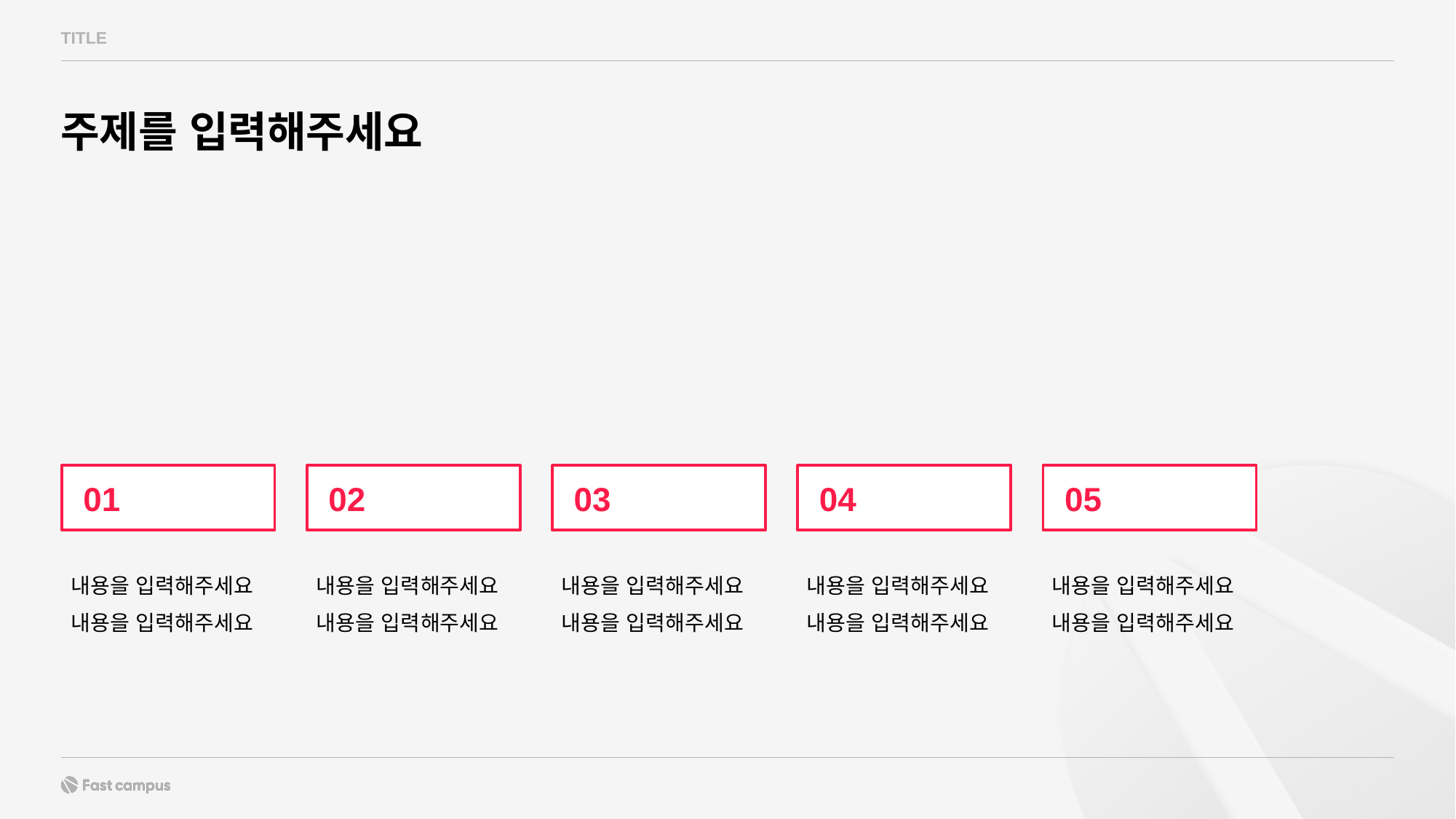

TITLE
주제를 입력해주세요

01
02
03
04
05
내용을 입력해주세요
내용을 입력해주세요
내용을 입력해주세요
내용을 입력해주세요
내용을 입력해주세요
내용을 입력해주세요
내용을 입력해주세요
내용을 입력해주세요
내용을 입력해주세요
내용을 입력해주세요